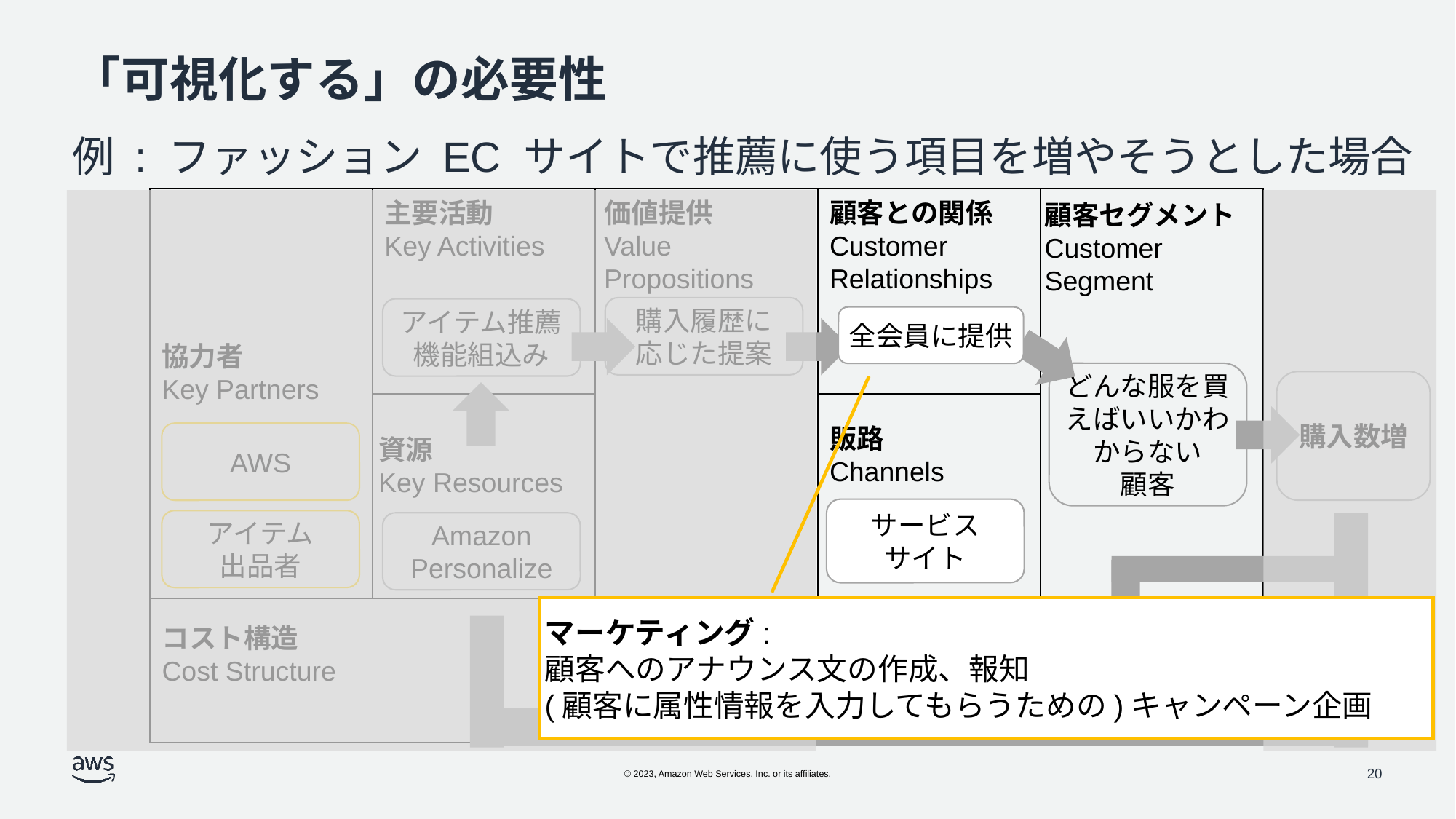

# 「可視化する」の必要性
例 : ファッション EC サイトで推薦に使う項目を増やそうとした場合

主要活動
Key Activities
価値提供
Value
Propositions
顧客との関係
Customer
Relationships
顧客セグメント
Customer
Segment
協力者
Key Partners

販路
Channels

資源
Key Resources

コスト構造
Cost Structure
収益の流れ
Revenue Streams

購入履歴に
応じた提案
アイテム推薦
機能組込み
全会員に提供

どんな服を買えばいいかわからない
顧客
購入数増

AWS
サービス
サイト
アイテム
出品者
Amazon
Personalize

マーケティング:
顧客へのアナウンス文の作成、報知
(顧客に属性情報を入力してもらうための)キャンペーン企画

手数料収入

20